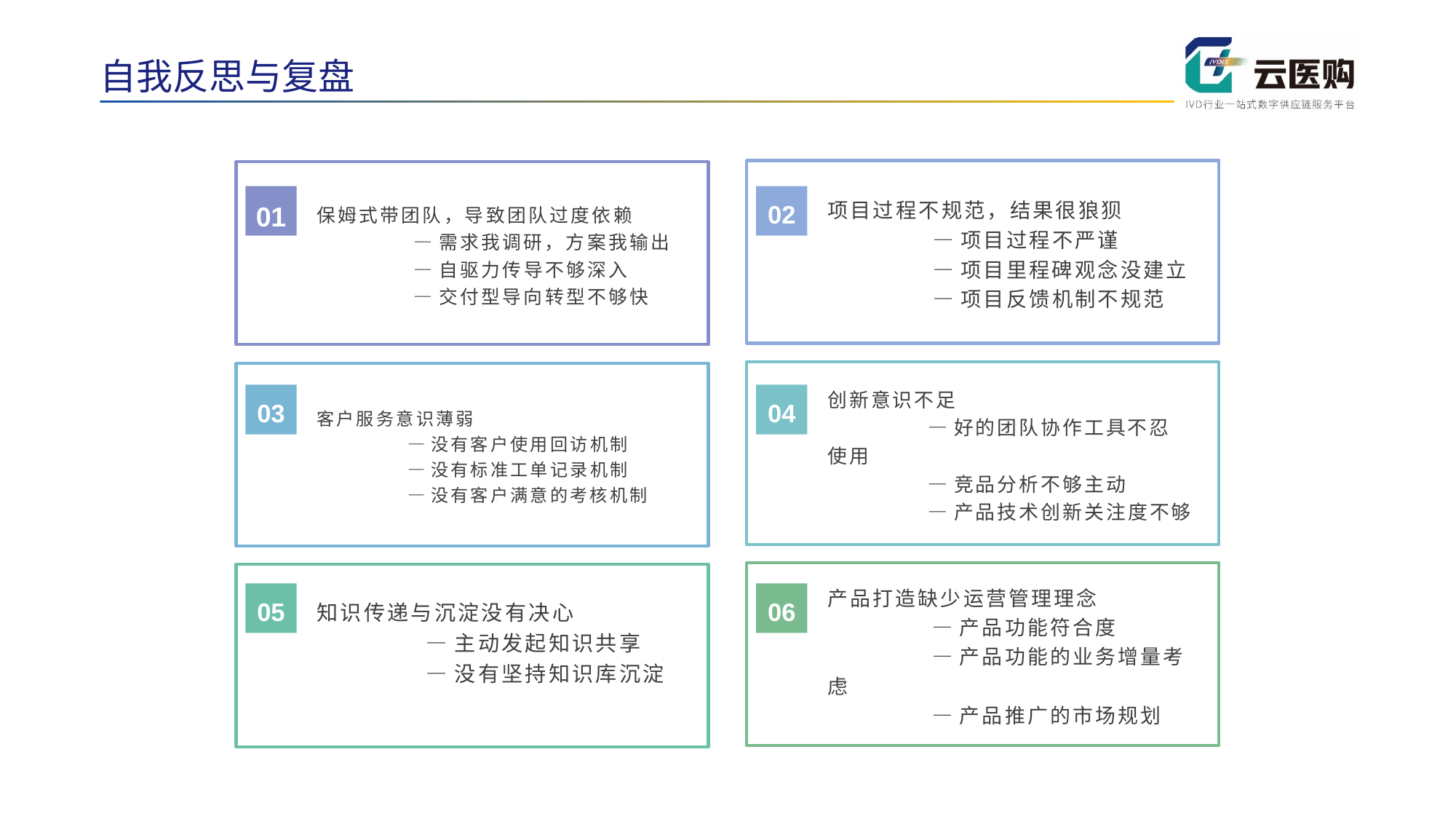

自我反思与复盘

项目过程不规范，结果很狼狈
	—项目过程不严谨
	—项目里程碑观念没建立
	—项目反馈机制不规范
保姆式带团队，导致团队过度依赖
	—需求我调研，方案我输出
	—自驱力传导不够深入
	—交付型导向转型不够快

01
02

创新意识不足
	—好的团队协作工具不忍使用
	—竞品分析不够主动
	—产品技术创新关注度不够
客户服务意识薄弱
	—没有客户使用回访机制
	—没有标准工单记录机制
	—没有客户满意的考核机制

03
04

产品打造缺少运营管理理念
	—产品功能符合度
	—产品功能的业务增量考虑
	—产品推广的市场规划
知识传递与沉淀没有决心
	—主动发起知识共享
	—没有坚持知识库沉淀

05
06